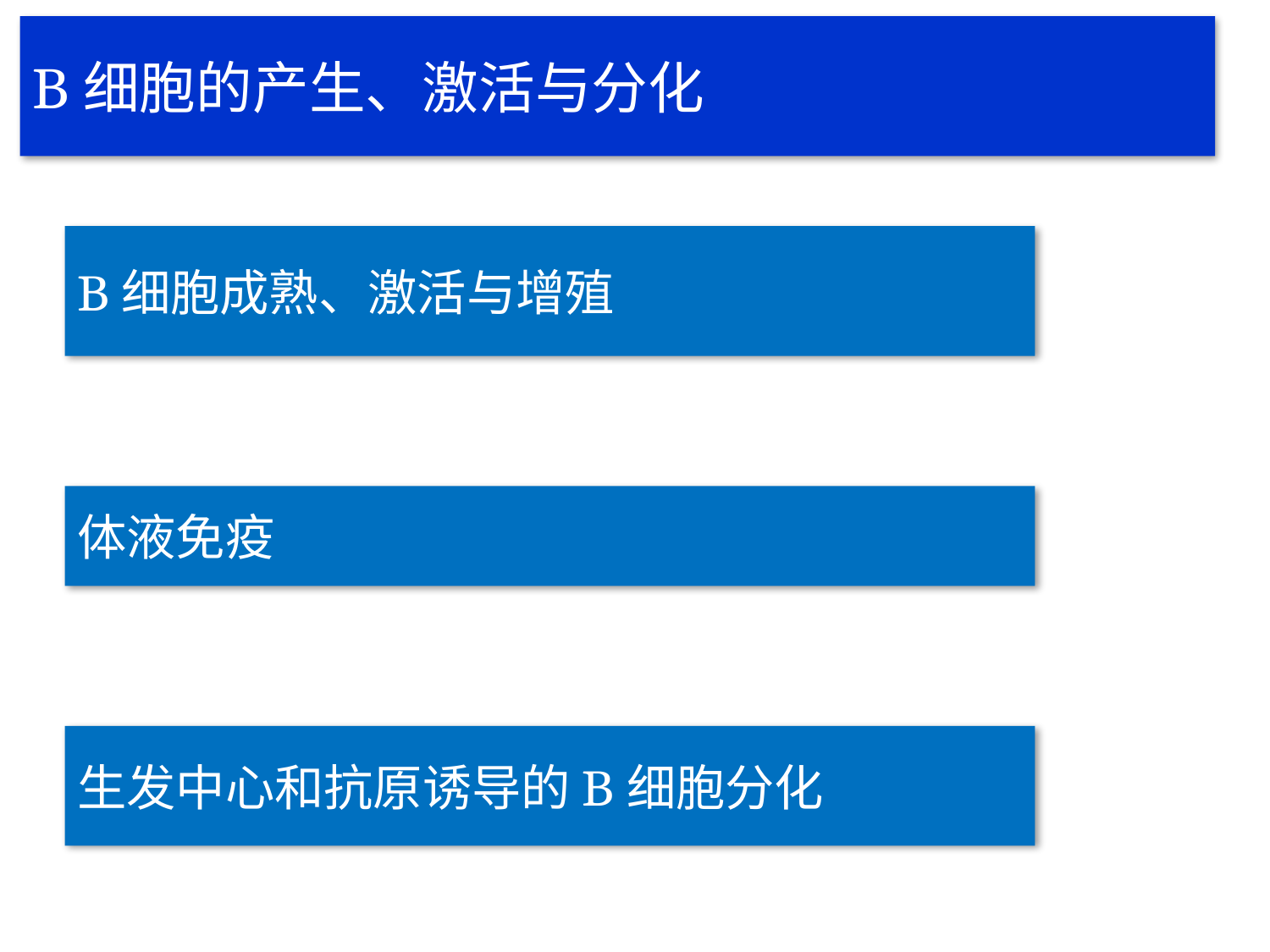

B细胞的产生、激活与分化
B细胞成熟、激活与增殖
体液免疫
生发中心和抗原诱导的B细胞分化